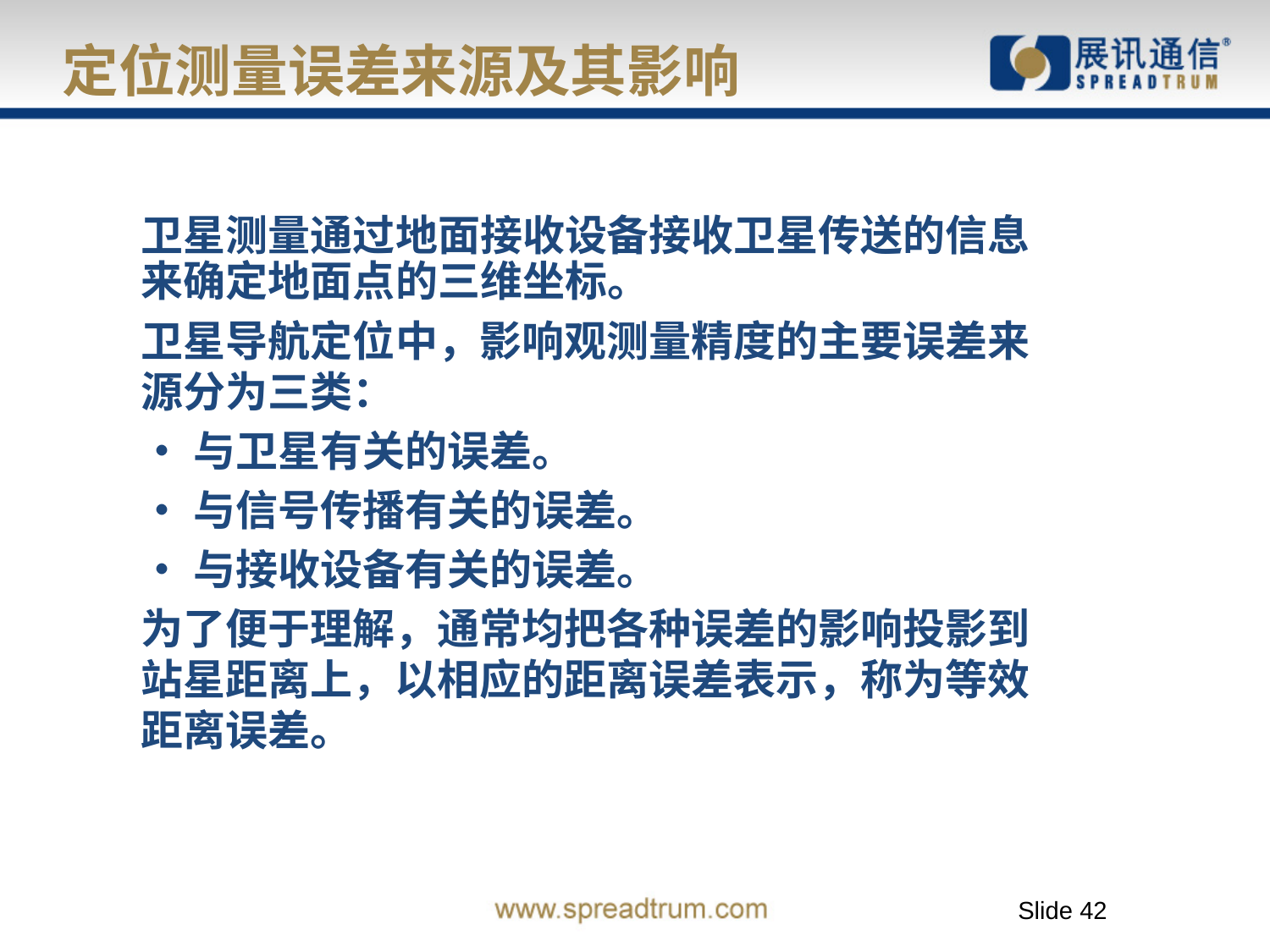

定位测量误差来源及其影响
卫星测量通过地面接收设备接收卫星传送的信息来确定地面点的三维坐标。
卫星导航定位中，影响观测量精度的主要误差来源分为三类：
•与卫星有关的误差。
•与信号传播有关的误差。
•与接收设备有关的误差。
为了便于理解，通常均把各种误差的影响投影到站星距离上，以相应的距离误差表示，称为等效距离误差。
Slide 42